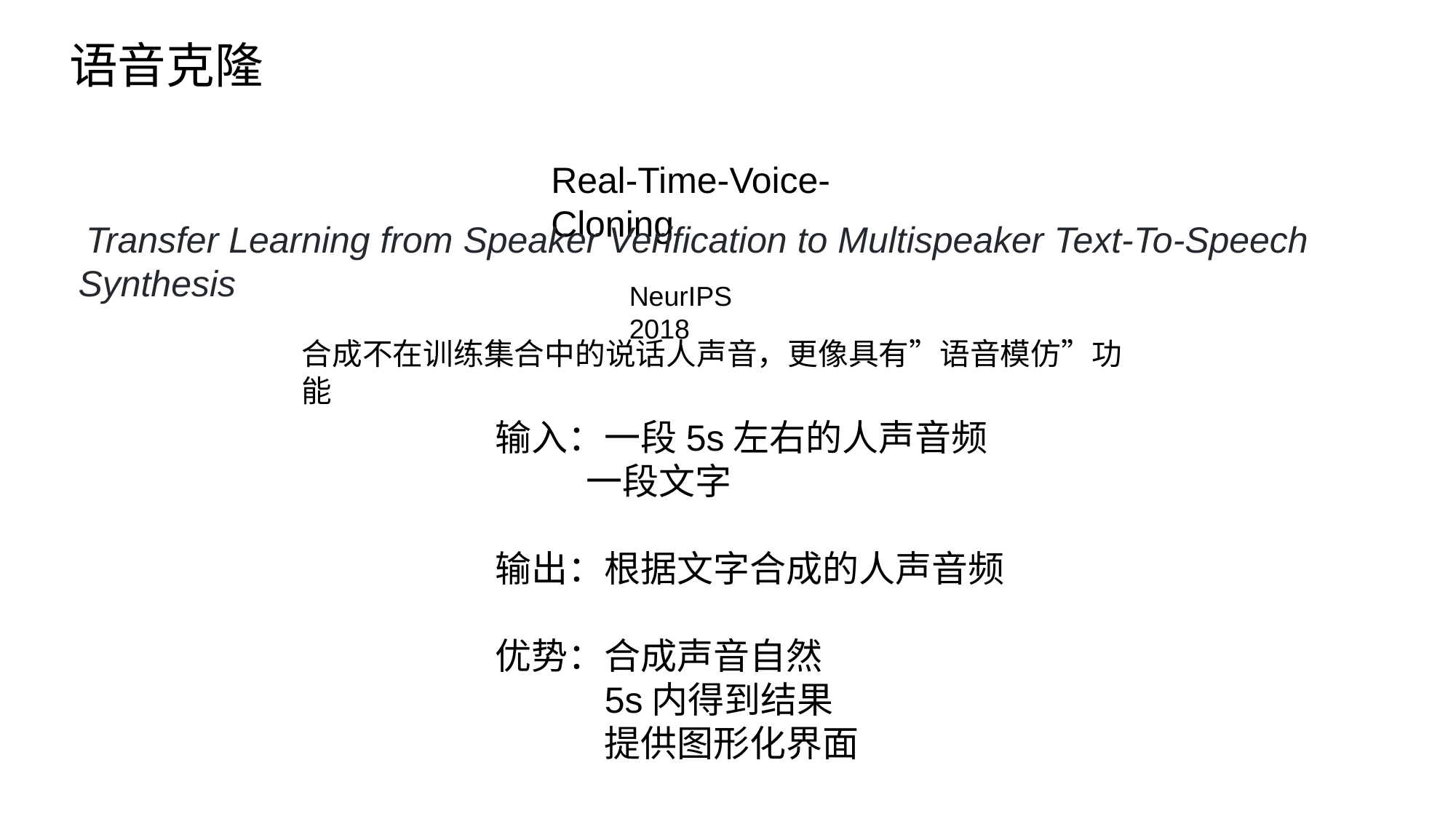

语音克隆
Real-Time-Voice-Cloning
 Transfer Learning from Speaker Verification to Multispeaker Text-To-Speech Synthesis
NeurIPS 2018
合成不在训练集合中的说话人声音，更像具有”语音模仿”功能
	输入：一段5s左右的人声音频
	          一段文字

	输出：根据文字合成的人声音频

	优势：合成声音自然
		5s内得到结果
		提供图形化界面